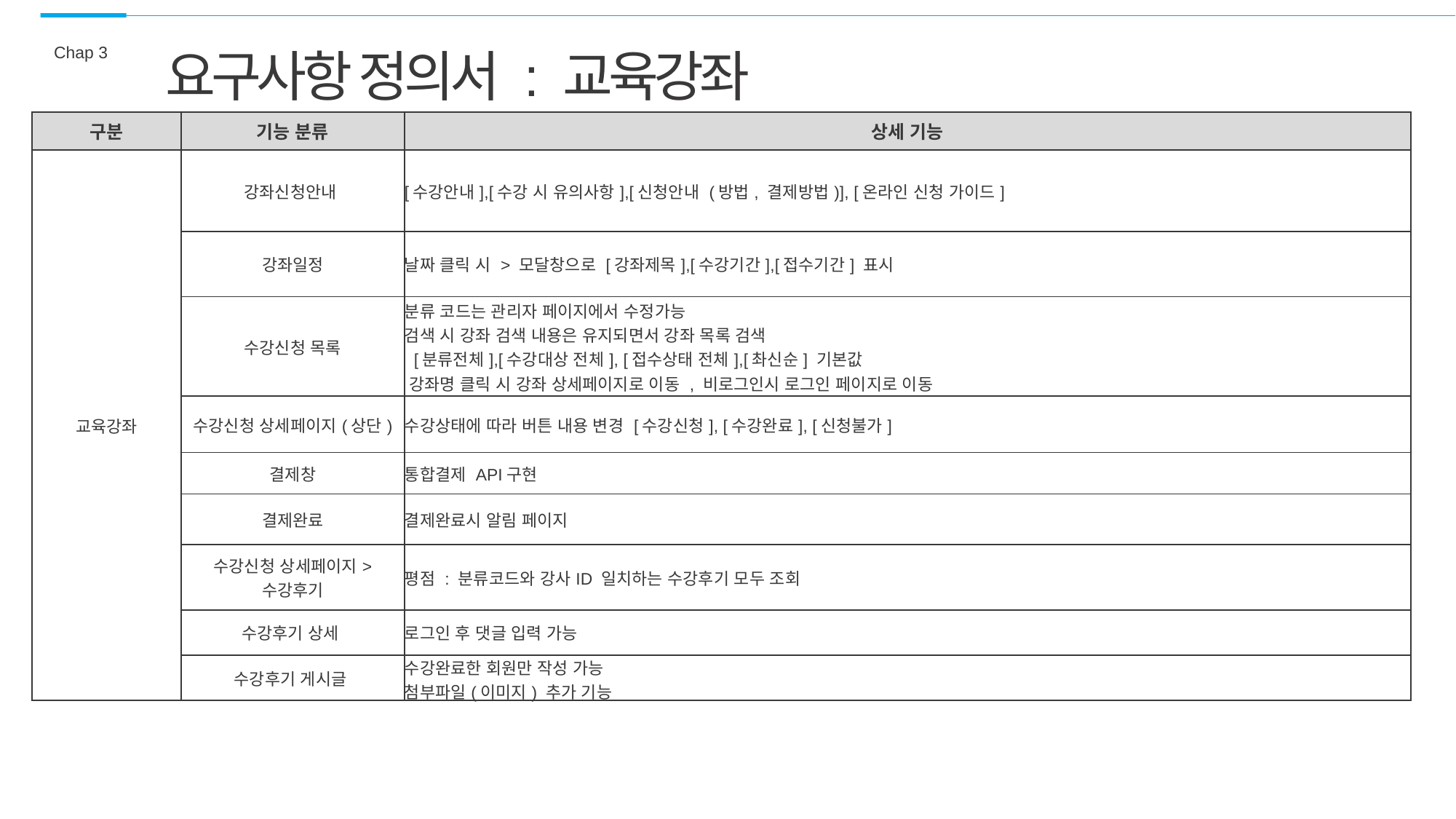

Chap 3
요구사항 정의서 : 교육강좌
| 구분 | 기능 분류 | 상세 기능 |
| --- | --- | --- |
| 교육강좌 | 강좌신청안내 | [수강안내],[수강 시 유의사항],[신청안내 (방법, 결제방법)], [온라인 신청 가이드] |
|  | 강좌일정 | 날짜 클릭 시 > 모달창으로 [강좌제목],[수강기간],[접수기간] 표시 |
|  | 수강신청 목록 | 분류 코드는 관리자 페이지에서 수정가능  검색 시 강좌 검색 내용은 유지되면서 강좌 목록 검색 [분류전체],[수강대상 전체], [접수상태 전체],[촤신순] 기본값 강좌명 클릭 시 강좌 상세페이지로 이동 , 비로그인시 로그인 페이지로 이동 |
|  | 수강신청 상세페이지(상단) | 수강상태에 따라 버튼 내용 변경 [수강신청], [수강완료], [신청불가] |
|  | 결제창 | 통합결제 API구현 |
|  | 결제완료 | 결제완료시 알림 페이지 |
|  | 수강신청 상세페이지> 수강후기 | 평점 : 분류코드와 강사ID 일치하는 수강후기 모두 조회 |
|  | 수강후기 상세 | 로그인 후 댓글 입력 가능 |
|  | 수강후기 게시글 | 수강완료한 회원만 작성 가능 첨부파일(이미지) 추가 기능 |